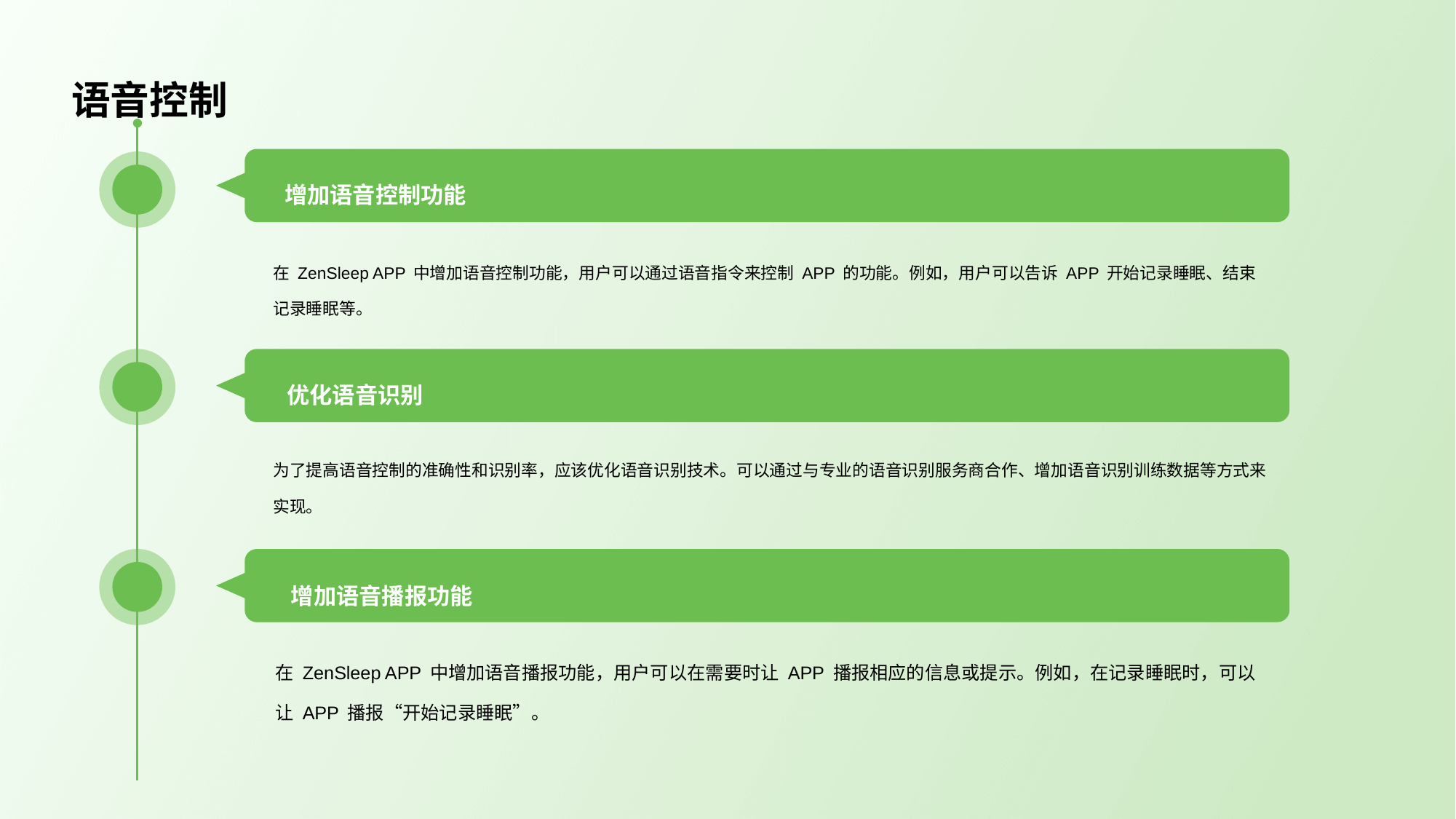

语音控制
增加语音控制功能

在 ZenSleep APP 中增加语音控制功能，用户可以通过语音指令来控制 APP 的功能。例如，用户可以告诉 APP 开始记录睡眠、结束记录睡眠等。
优化语音识别

为了提高语音控制的准确性和识别率，应该优化语音识别技术。可以通过与专业的语音识别服务商合作、增加语音识别训练数据等方式来实现。
增加语音播报功能

在 ZenSleep APP 中增加语音播报功能，用户可以在需要时让 APP 播报相应的信息或提示。例如，在记录睡眠时，可以让 APP 播报“开始记录睡眠”。